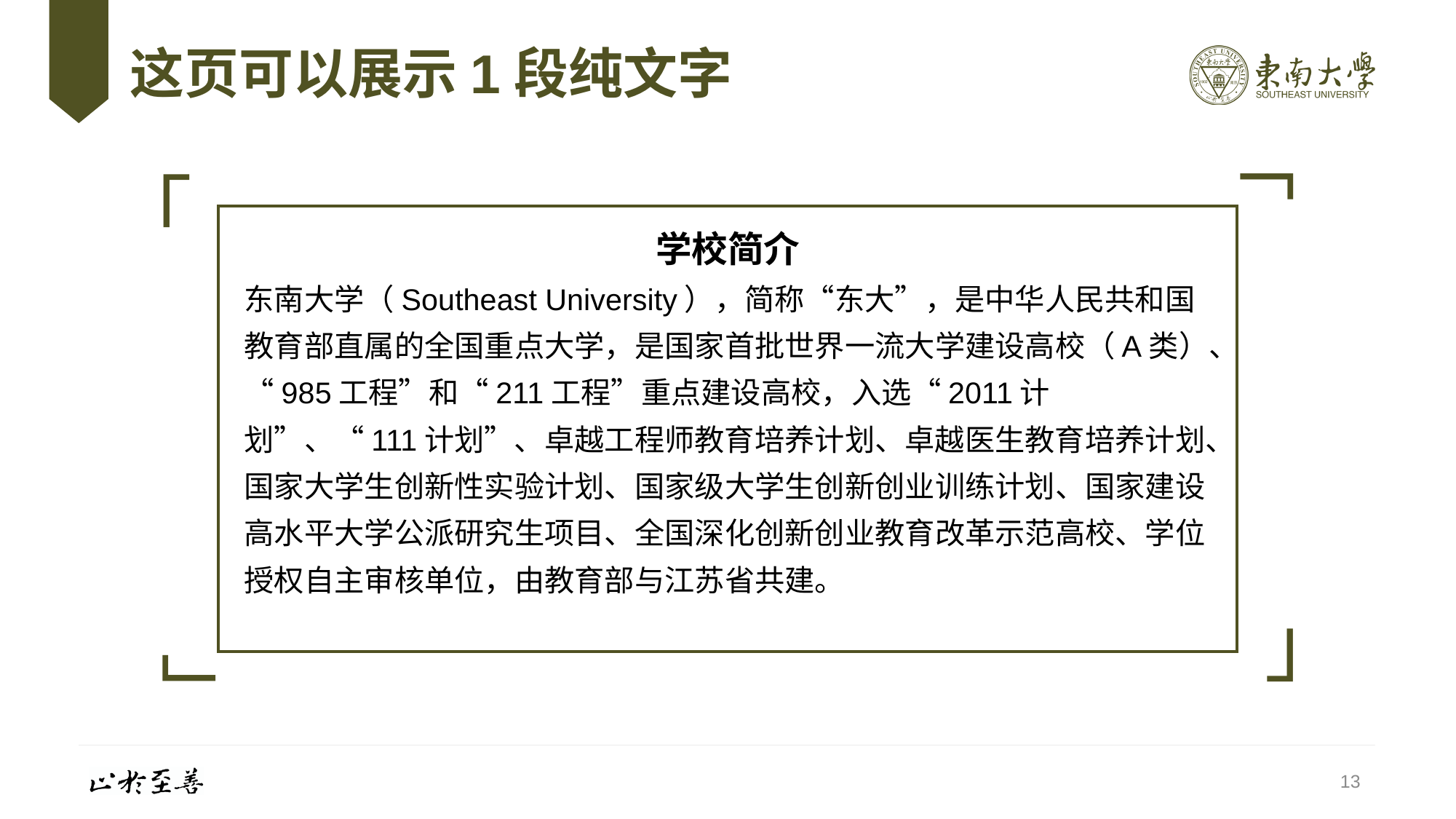

# 这页可以展示1段纯文字
「
」
学校简介
东南大学（Southeast University），简称“东大”，是中华人民共和国教育部直属的全国重点大学，是国家首批世界一流大学建设高校（A类）、“985工程”和“211工程”重点建设高校，入选“2011计划”、“111计划”、卓越工程师教育培养计划、卓越医生教育培养计划、国家大学生创新性实验计划、国家级大学生创新创业训练计划、国家建设高水平大学公派研究生项目、全国深化创新创业教育改革示范高校、学位授权自主审核单位，由教育部与江苏省共建。
「
」
13